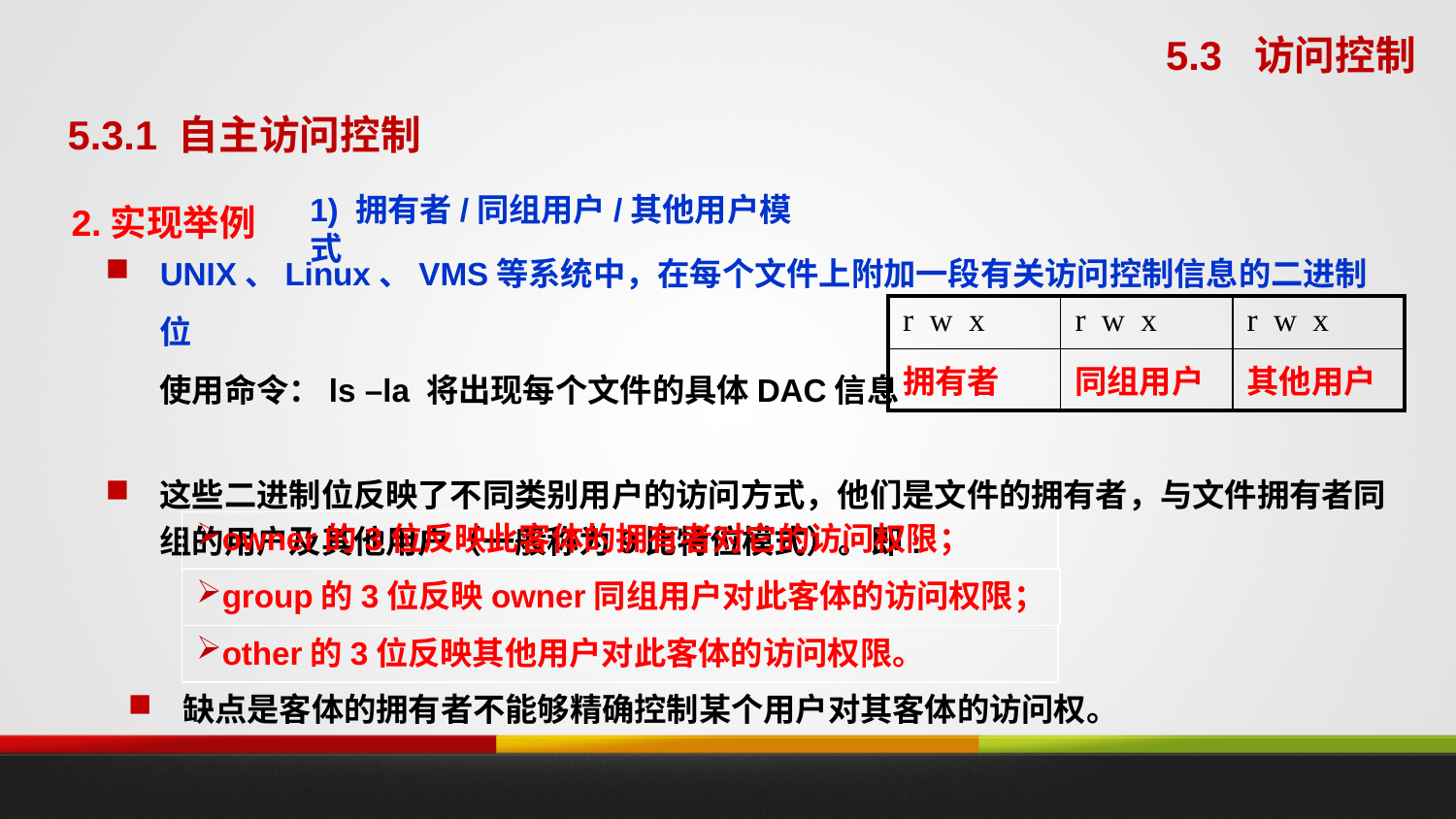

5.3  访问控制
5.3.1 自主访问控制
2.实现举例
1) 拥有者/同组用户/其他用户模式
UNIX、Linux、VMS等系统中，在每个文件上附加一段有关访问控制信息的二进制位
	使用命令：ls –la 将出现每个文件的具体DAC信息

这些二进制位反映了不同类别用户的访问方式，他们是文件的拥有者，与文件拥有者同组的用户及其他用户（一般称为9比特位模式）。即:
| r w x | r w x | r w x |
| --- | --- | --- |
| 拥有者 | 同组用户 | 其他用户 |
owner的3位反映此客体的拥有者对它的访问权限；
group的3位反映owner同组用户对此客体的访问权限；
other的3位反映其他用户对此客体的访问权限。
缺点是客体的拥有者不能够精确控制某个用户对其客体的访问权。